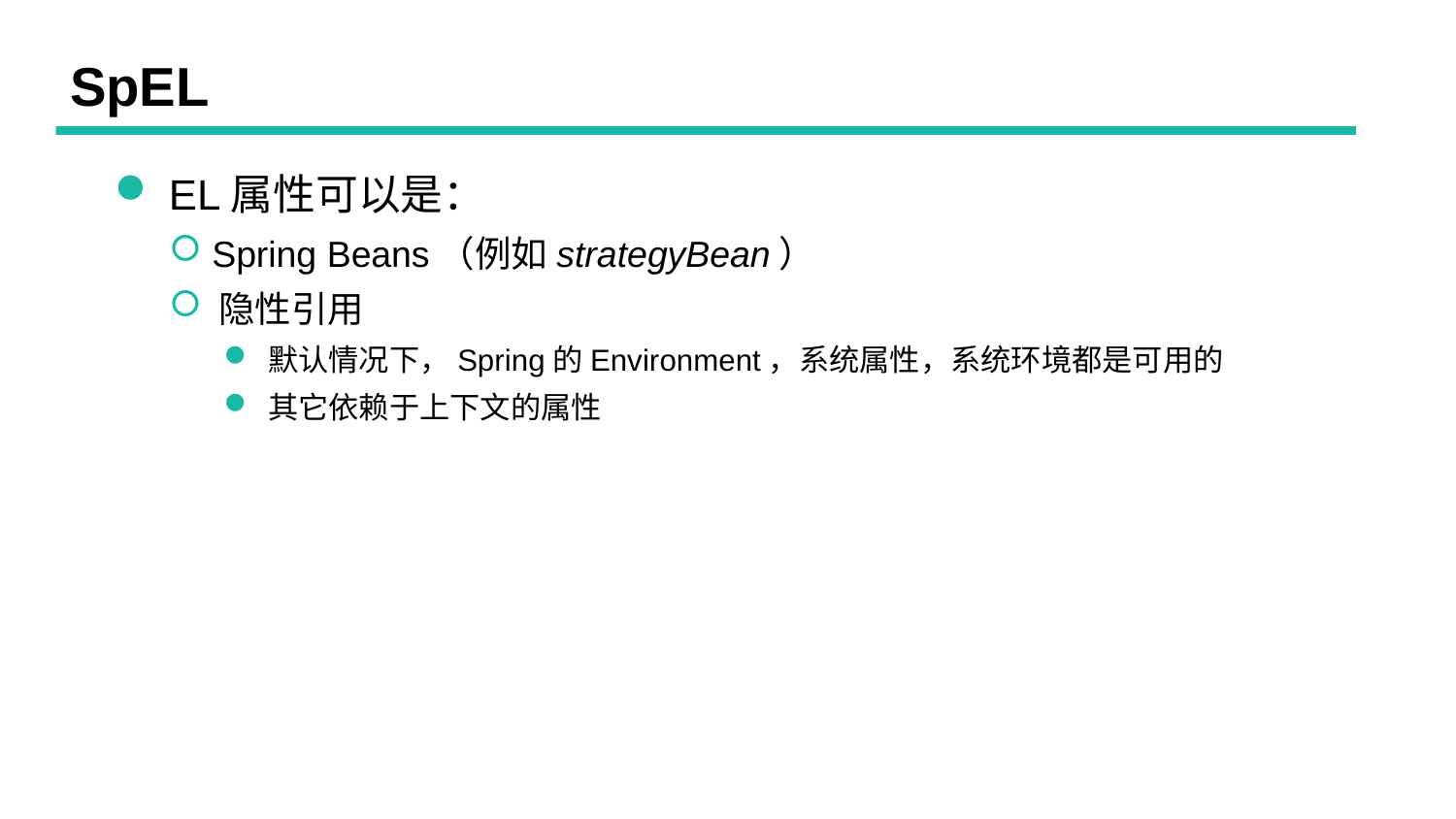

# SpEL
 EL属性可以是：
 Spring Beans（例如strategyBean）
 隐性引用
 默认情况下，Spring的Environment，系统属性，系统环境都是可用的
 其它依赖于上下文的属性